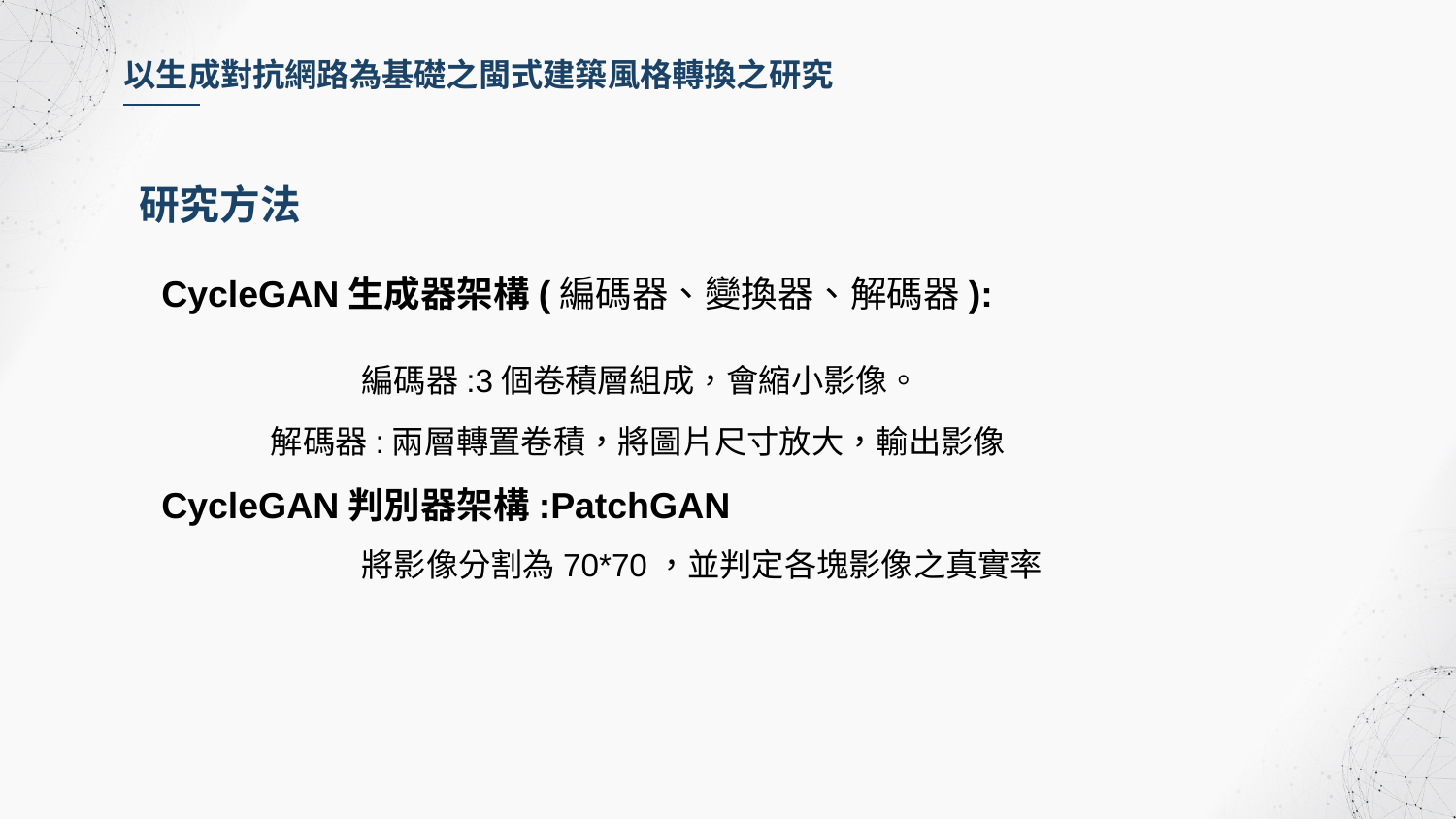

以生成對抗網路為基礎之閩式建築風格轉換之研究
研究方法
CycleGAN生成器架構(編碼器、變換器、解碼器):
	編碼器:3個卷積層組成，會縮小影像。
解碼器:兩層轉置卷積，將圖片尺寸放大，輸出影像
CycleGAN判別器架構:PatchGAN
	將影像分割為70*70，並判定各塊影像之真實率